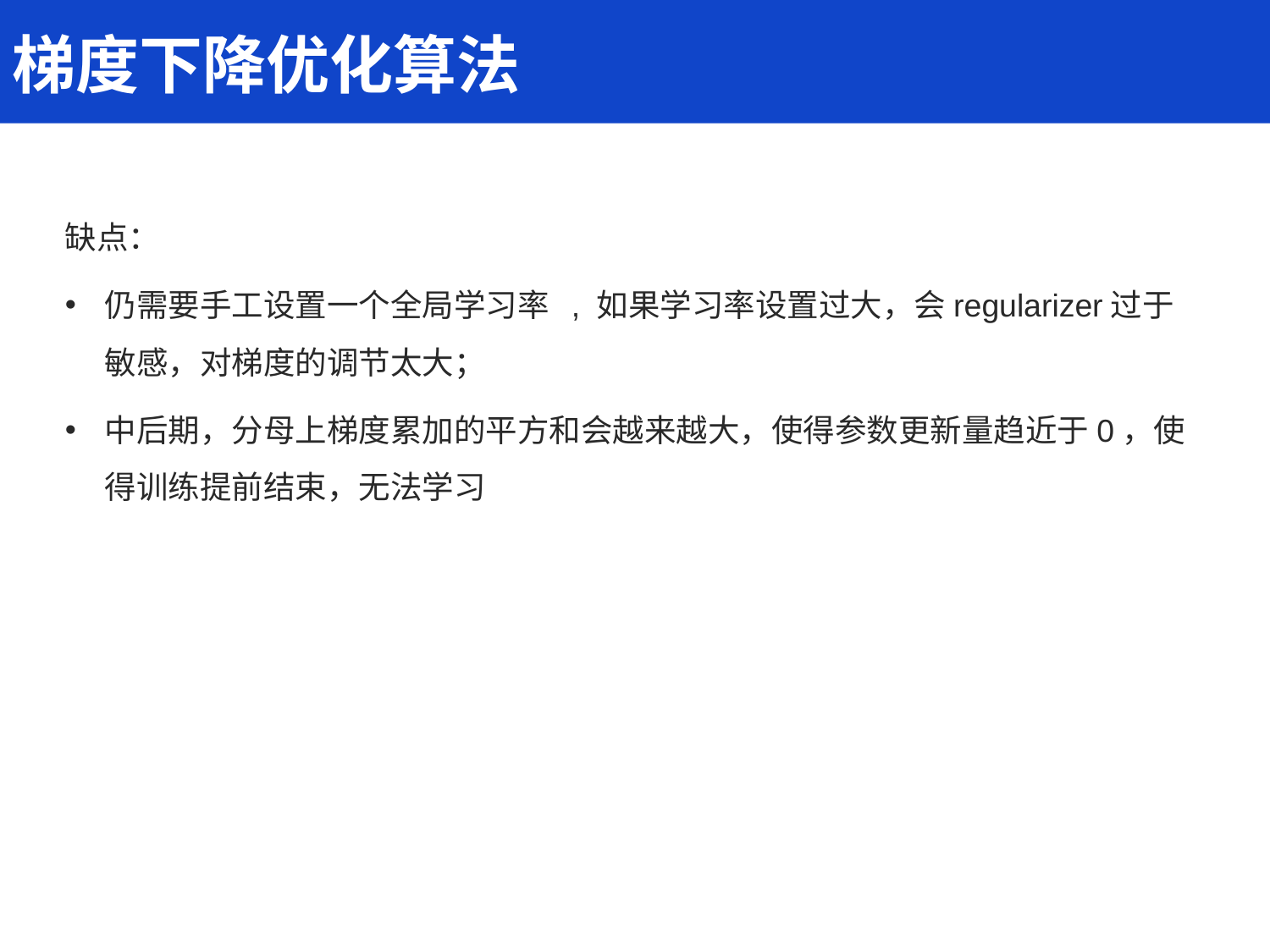

梯度下降优化算法
缺点：
仍需要手工设置一个全局学习率  , 如果学习率设置过大，会regularizer过于敏感，对梯度的调节太大；
中后期，分母上梯度累加的平方和会越来越大，使得参数更新量趋近于0，使得训练提前结束，无法学习